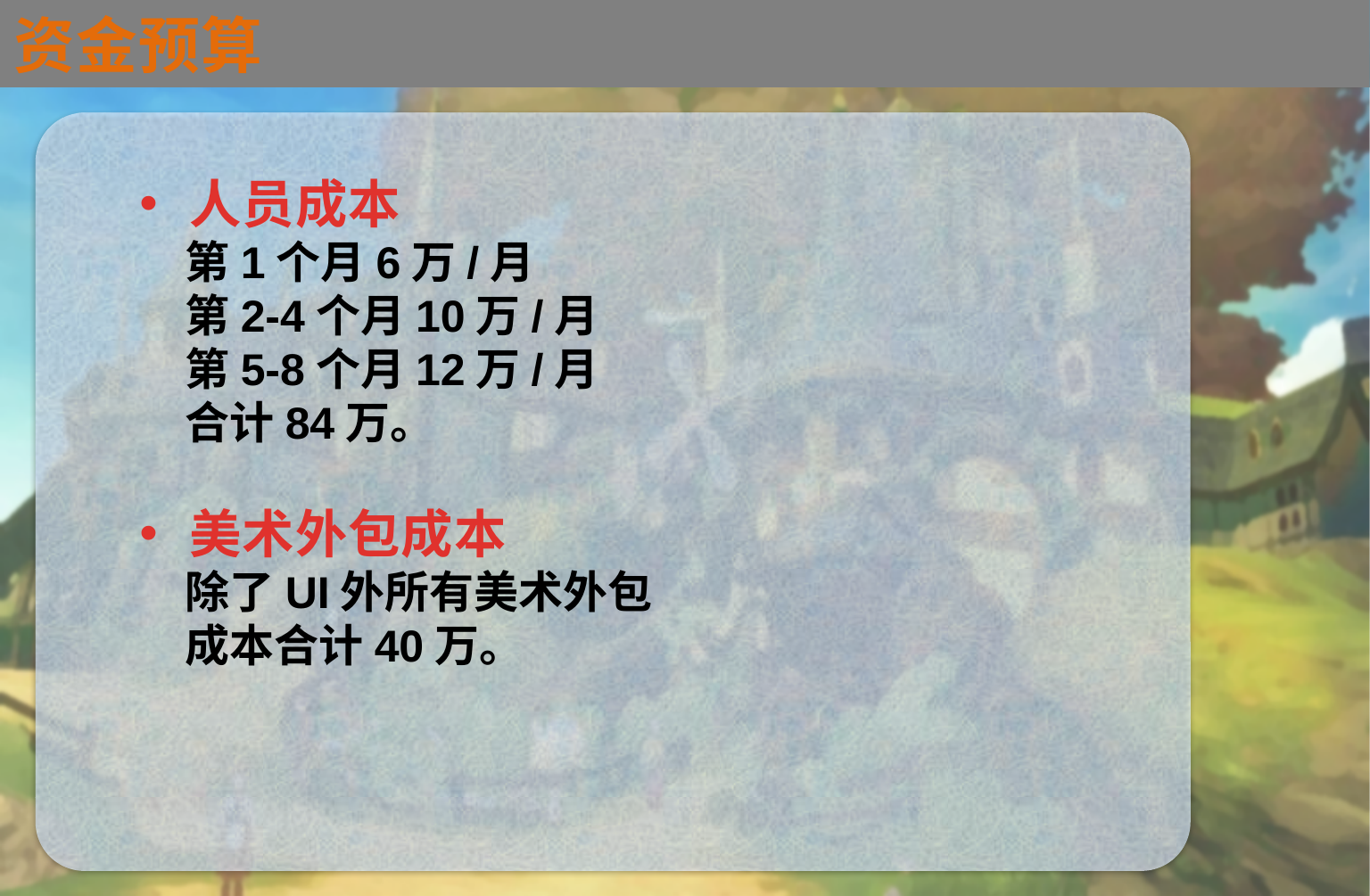

为什么要做卡片游戏
资金预算

人员成本
第1个月6万/月
第2-4个月10万/月
第5-8个月12万/月
合计84万。

美术外包成本
除了UI外所有美术外包
成本合计40万。